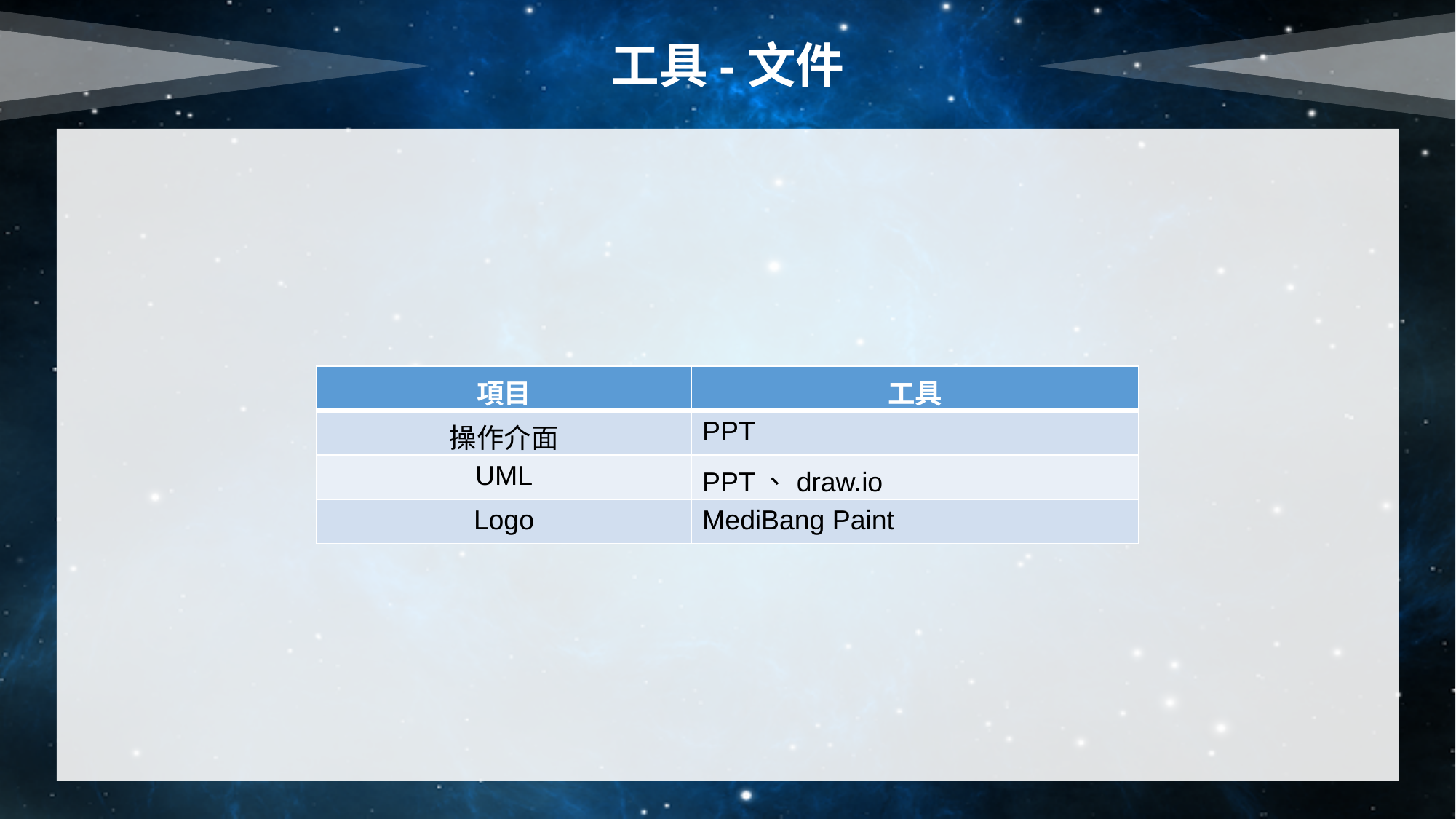

工具-文件

| 項目 | 工具 |
| --- | --- |
| 操作介面 | PPT |
| UML | PPT、draw.io |
| Logo | MediBang Paint |